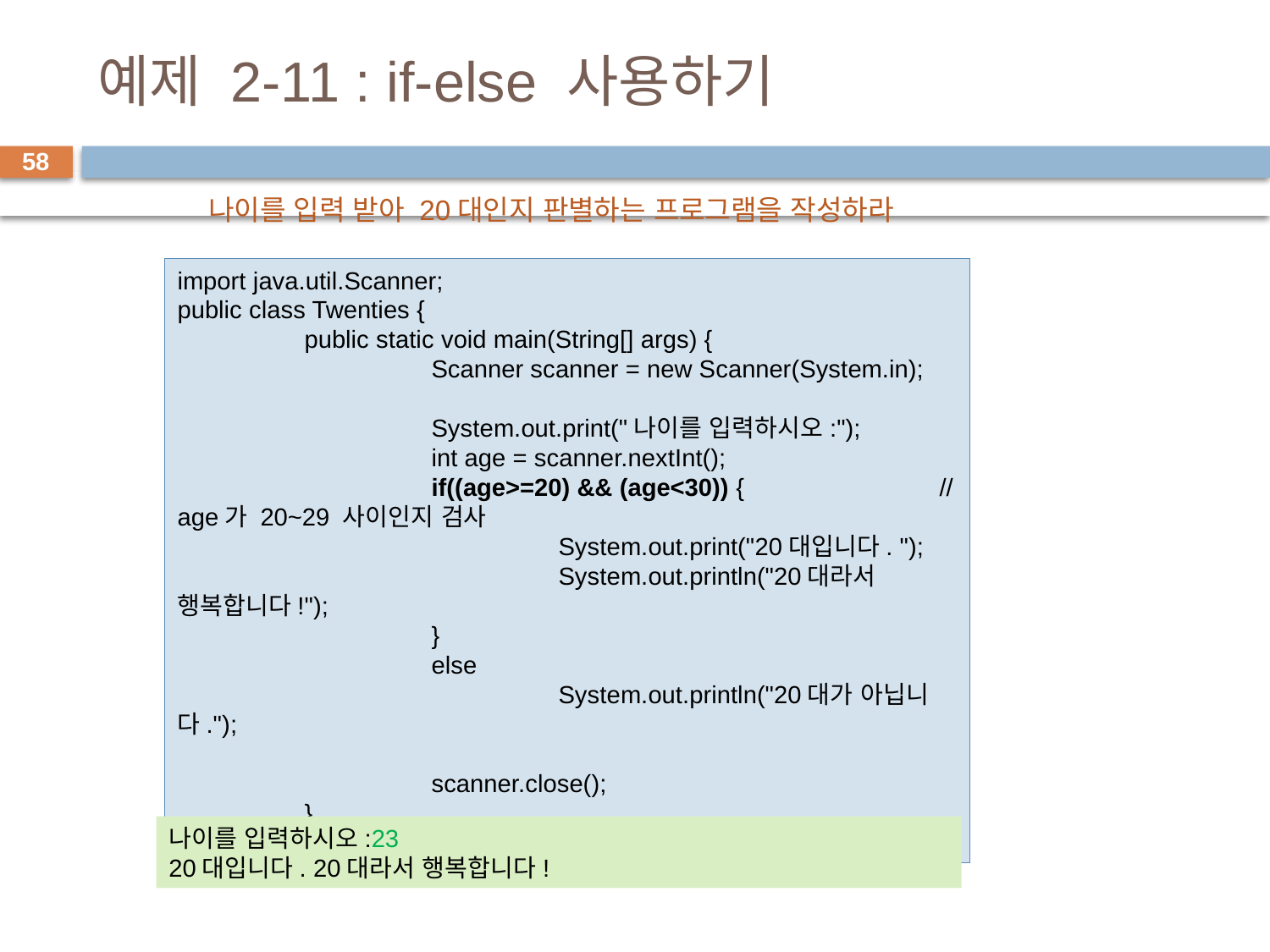

# 예제 2-11 : if-else 사용하기
58
나이를 입력 받아 20대인지 판별하는 프로그램을 작성하라
import java.util.Scanner;
public class Twenties {
	public static void main(String[] args) {
		Scanner scanner = new Scanner(System.in);

		System.out.print("나이를 입력하시오:");
		int age = scanner.nextInt();
		if((age>=20) && (age<30)) { 		// age가 20~29 사이인지 검사
			System.out.print("20대입니다. ");
			System.out.println("20대라서 행복합니다!");
		}
		else
			System.out.println("20대가 아닙니다.");

		scanner.close();
	}
}
나이를 입력하시오:23
20대입니다. 20대라서 행복합니다!